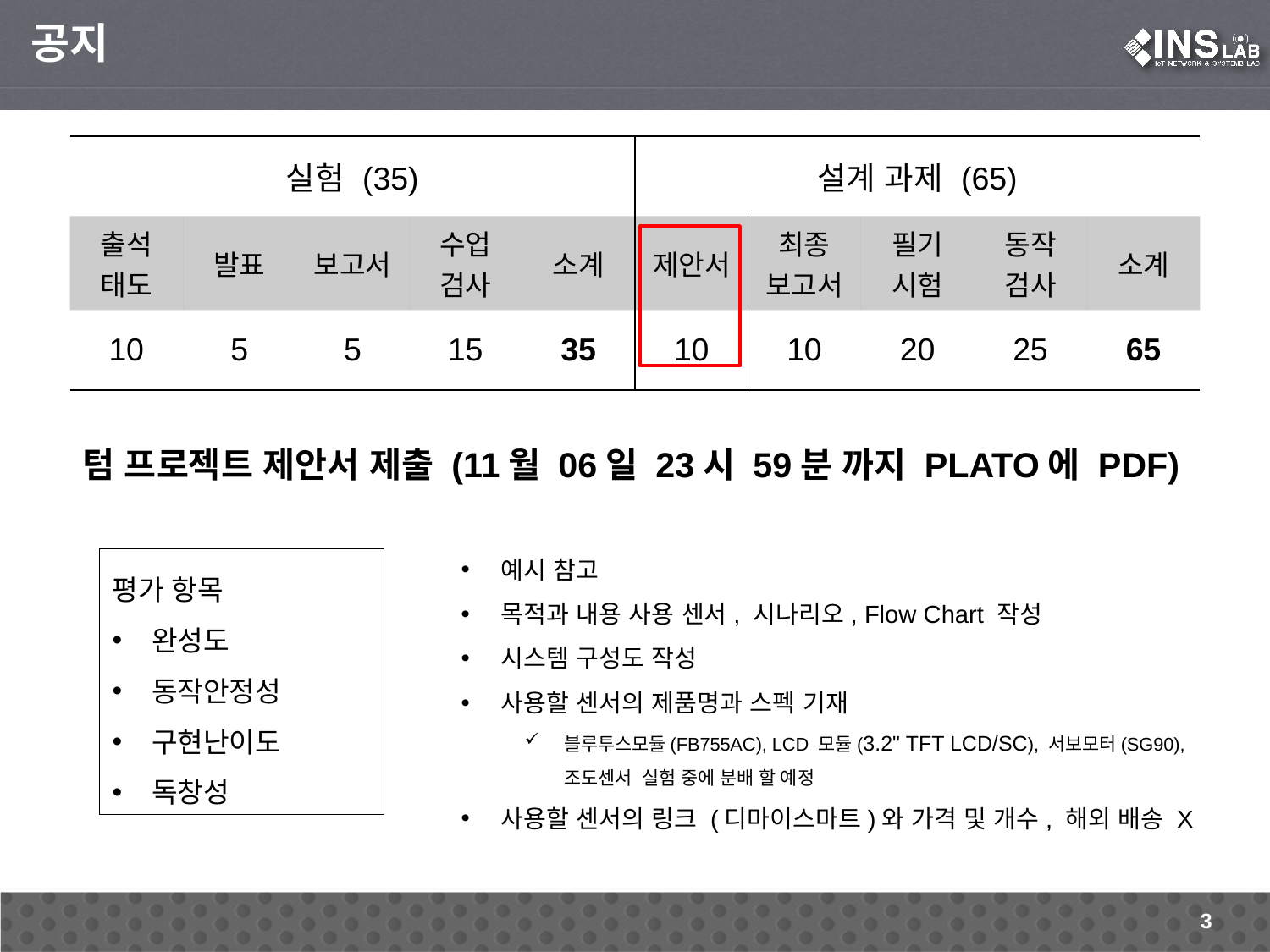

공지
| 실험 (35) |  |  |  |  | 설계 과제 (65) |  |  |  |  |
| --- | --- | --- | --- | --- | --- | --- | --- | --- | --- |
| 출석 태도 | 발표 | 보고서 | 수업 검사 | 소계 | 제안서 | 최종 보고서 | 필기 시험 | 동작 검사 | 소계 |
| 10 | 5 | 5 | 15 | 35 | 10 | 10 | 20 | 25 | 65 |

텀 프로젝트 제안서 제출 (11월 06일 23시 59분 까지 PLATO에 PDF)

예시 참고
목적과 내용 사용 센서, 시나리오, Flow Chart 작성
시스템 구성도 작성
사용할 센서의 제품명과 스펙 기재
블루투스모듈(FB755AC), LCD 모듈(3.2" TFT LCD/SC), 서보모터(SG90), 조도센서  실험 중에 분배 할 예정
사용할 센서의 링크 (디마이스마트)와 가격 및 개수, 해외 배송 X
평가 항목
완성도
동작안정성
구현난이도
독창성
3